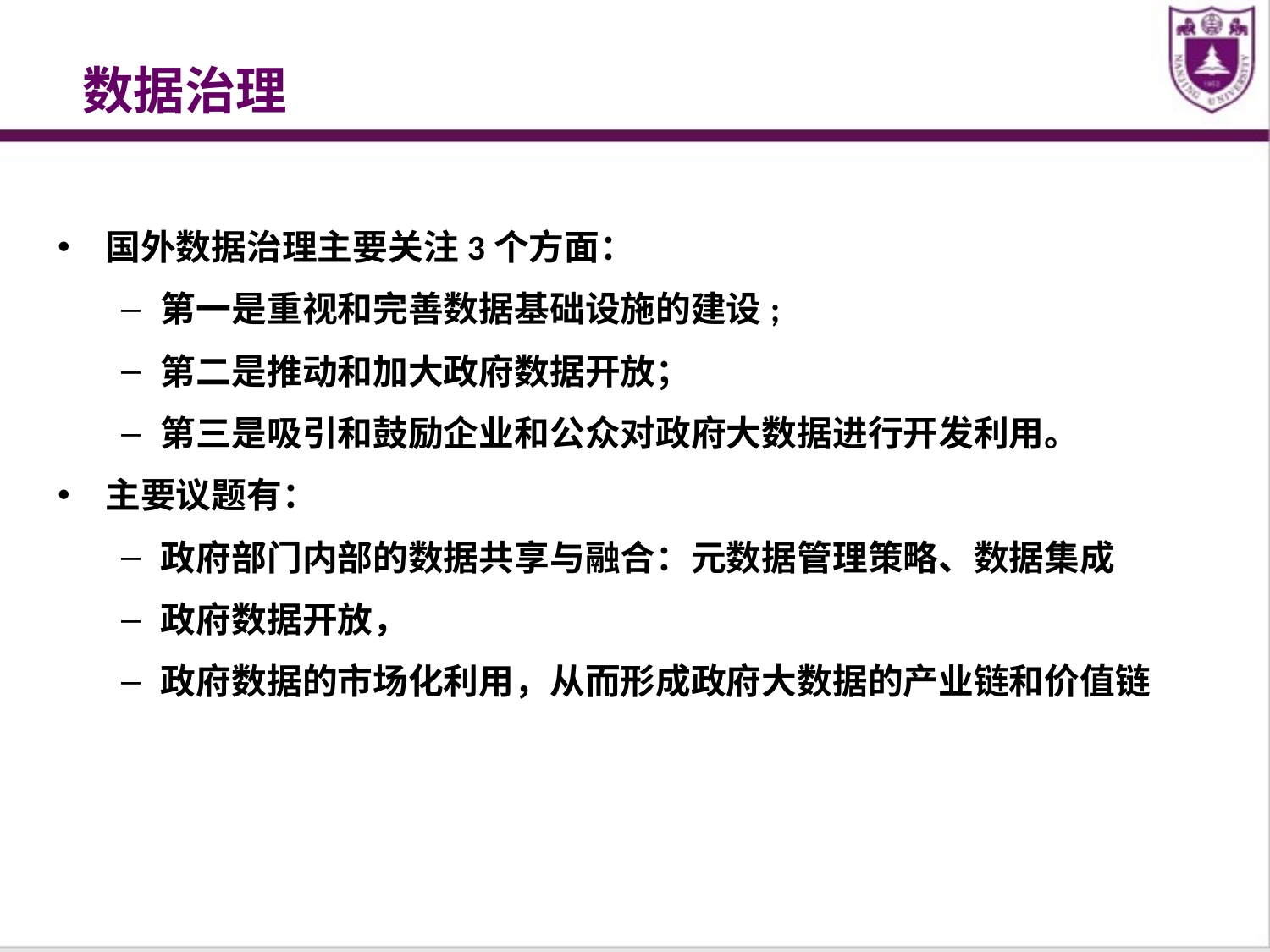

# 数据治理
国外数据治理主要关注3个方面：
第一是重视和完善数据基础设施的建设;
第二是推动和加大政府数据开放；
第三是吸引和鼓励企业和公众对政府大数据进行开发利用。
主要议题有：
政府部门内部的数据共享与融合：元数据管理策略、数据集成
政府数据开放，
政府数据的市场化利用，从而形成政府大数据的产业链和价值链